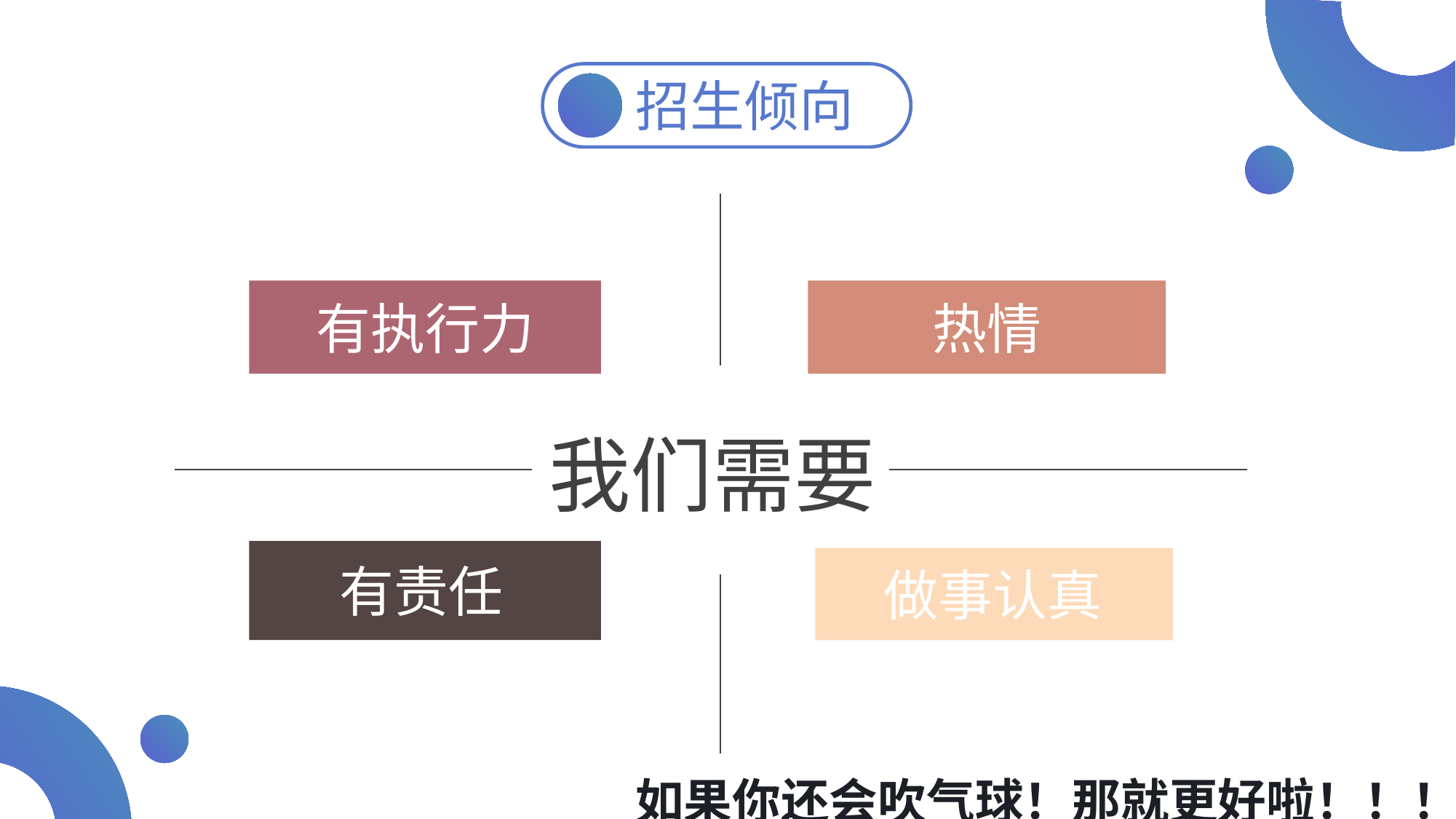

招生倾向

WEAKNESS
有执行力
热情
我们需要

有责任
做事认真

如果你还会吹气球！那就更好啦！！！